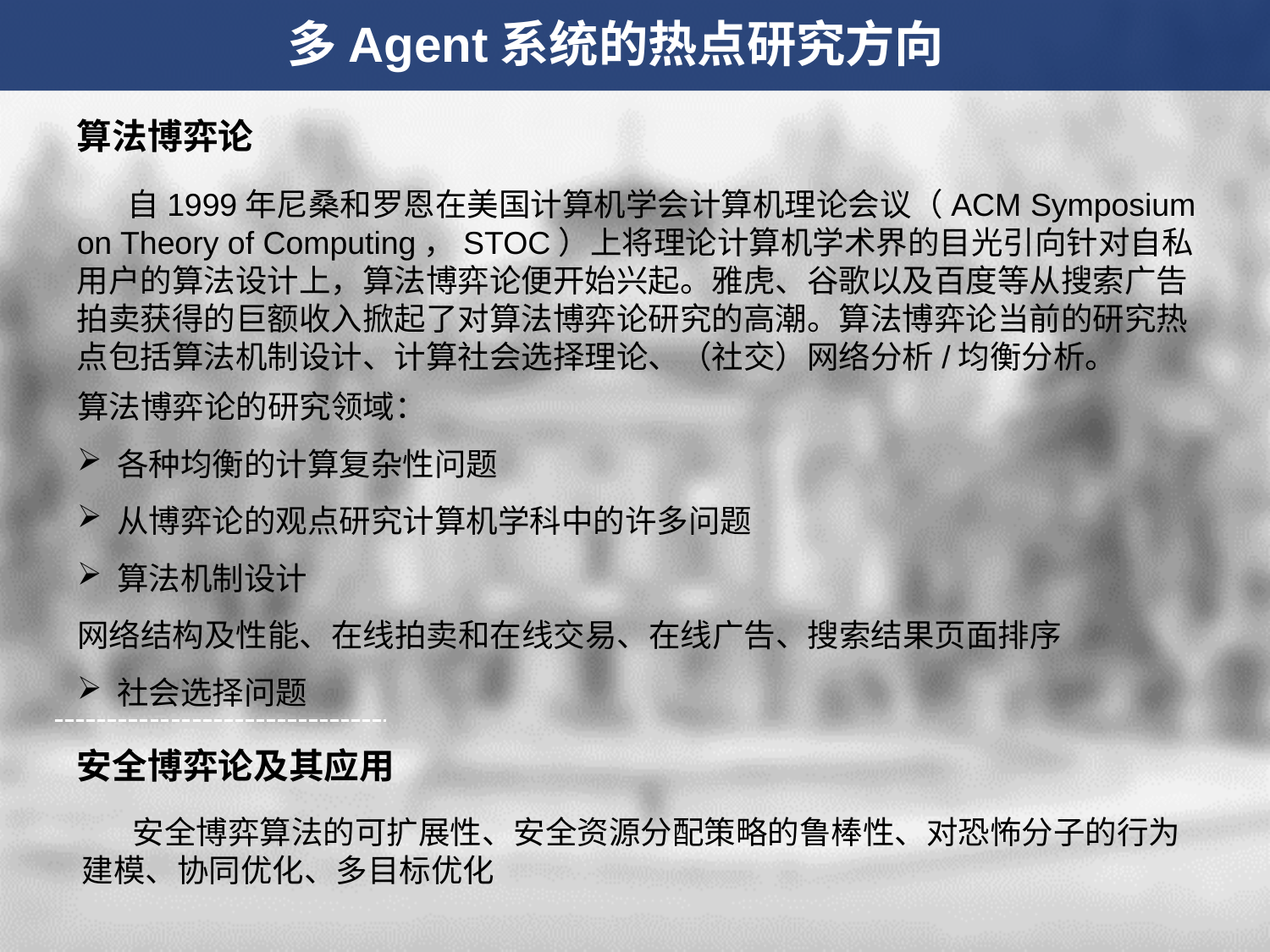

多Agent系统的热点研究方向
算法博弈论
      自1999年尼桑和罗恩在美国计算机学会计算机理论会议（ACM Symposium on Theory of Computing，STOC）上将理论计算机学术界的目光引向针对自私用户的算法设计上，算法博弈论便开始兴起。雅虎、谷歌以及百度等从搜索广告拍卖获得的巨额收入掀起了对算法博弈论研究的高潮。算法博弈论当前的研究热点包括算法机制设计、计算社会选择理论、（社交）网络分析/均衡分析。
算法博弈论的研究领域：
各种均衡的计算复杂性问题
从博弈论的观点研究计算机学科中的许多问题
算法机制设计
网络结构及性能、在线拍卖和在线交易、在线广告、搜索结果页面排序
社会选择问题
安全博弈论及其应用
      安全博弈算法的可扩展性、安全资源分配策略的鲁棒性、对恐怖分子的行为建模、协同优化、多目标优化